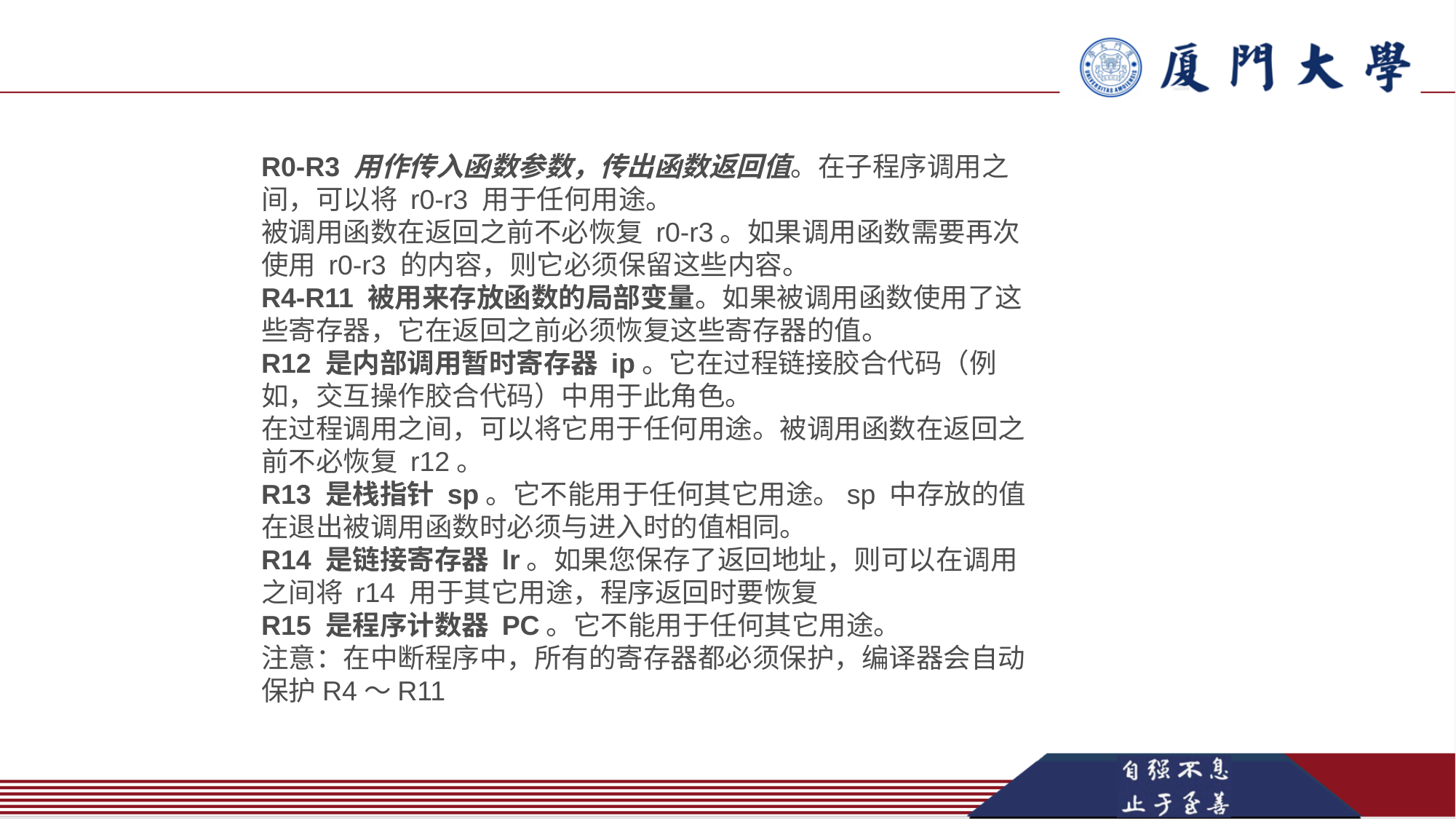

R0-R3 用作传入函数参数，传出函数返回值。在子程序调用之间，可以将 r0-r3 用于任何用途。
被调用函数在返回之前不必恢复 r0-r3。如果调用函数需要再次使用 r0-r3 的内容，则它必须保留这些内容。
R4-R11 被用来存放函数的局部变量。如果被调用函数使用了这些寄存器，它在返回之前必须恢复这些寄存器的值。
R12 是内部调用暂时寄存器 ip。它在过程链接胶合代码（例如，交互操作胶合代码）中用于此角色。
在过程调用之间，可以将它用于任何用途。被调用函数在返回之前不必恢复 r12。
R13 是栈指针 sp。它不能用于任何其它用途。sp 中存放的值在退出被调用函数时必须与进入时的值相同。
R14 是链接寄存器 lr。如果您保存了返回地址，则可以在调用之间将 r14 用于其它用途，程序返回时要恢复
R15 是程序计数器 PC。它不能用于任何其它用途。
注意：在中断程序中，所有的寄存器都必须保护，编译器会自动保护R4～R11